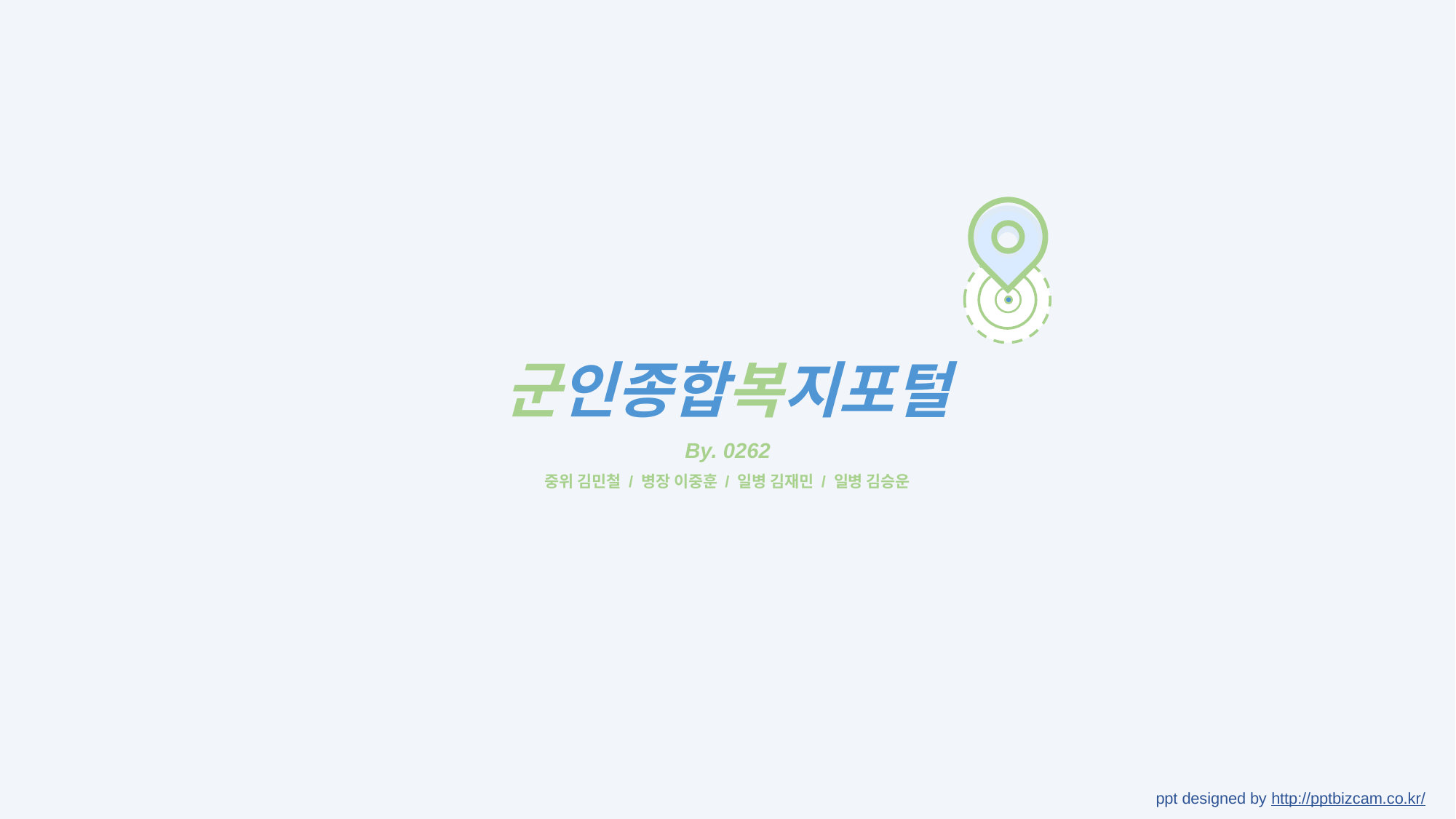

군인종합복지포털
By. 0262
중위 김민철 / 병장 이중훈 / 일병 김재민 / 일병 김승운
ppt designed by http://pptbizcam.co.kr/